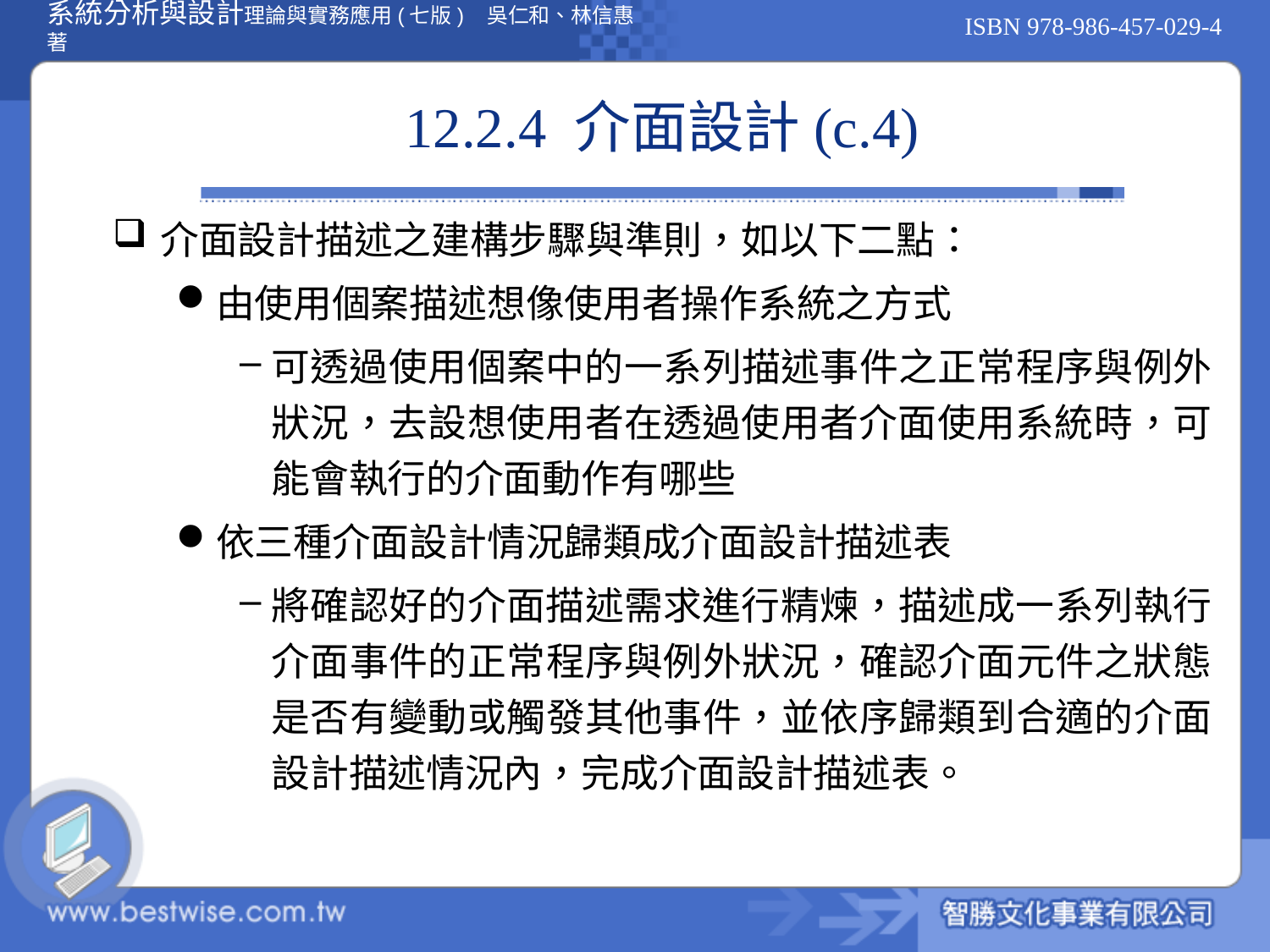

# 12.2.4 介面設計(c.4)
介面設計描述之建構步驟與準則，如以下二點：
由使用個案描述想像使用者操作系統之方式
可透過使用個案中的一系列描述事件之正常程序與例外狀況，去設想使用者在透過使用者介面使用系統時，可能會執行的介面動作有哪些
依三種介面設計情況歸類成介面設計描述表
將確認好的介面描述需求進行精煉，描述成一系列執行介面事件的正常程序與例外狀況，確認介面元件之狀態是否有變動或觸發其他事件，並依序歸類到合適的介面設計描述情況內，完成介面設計描述表。